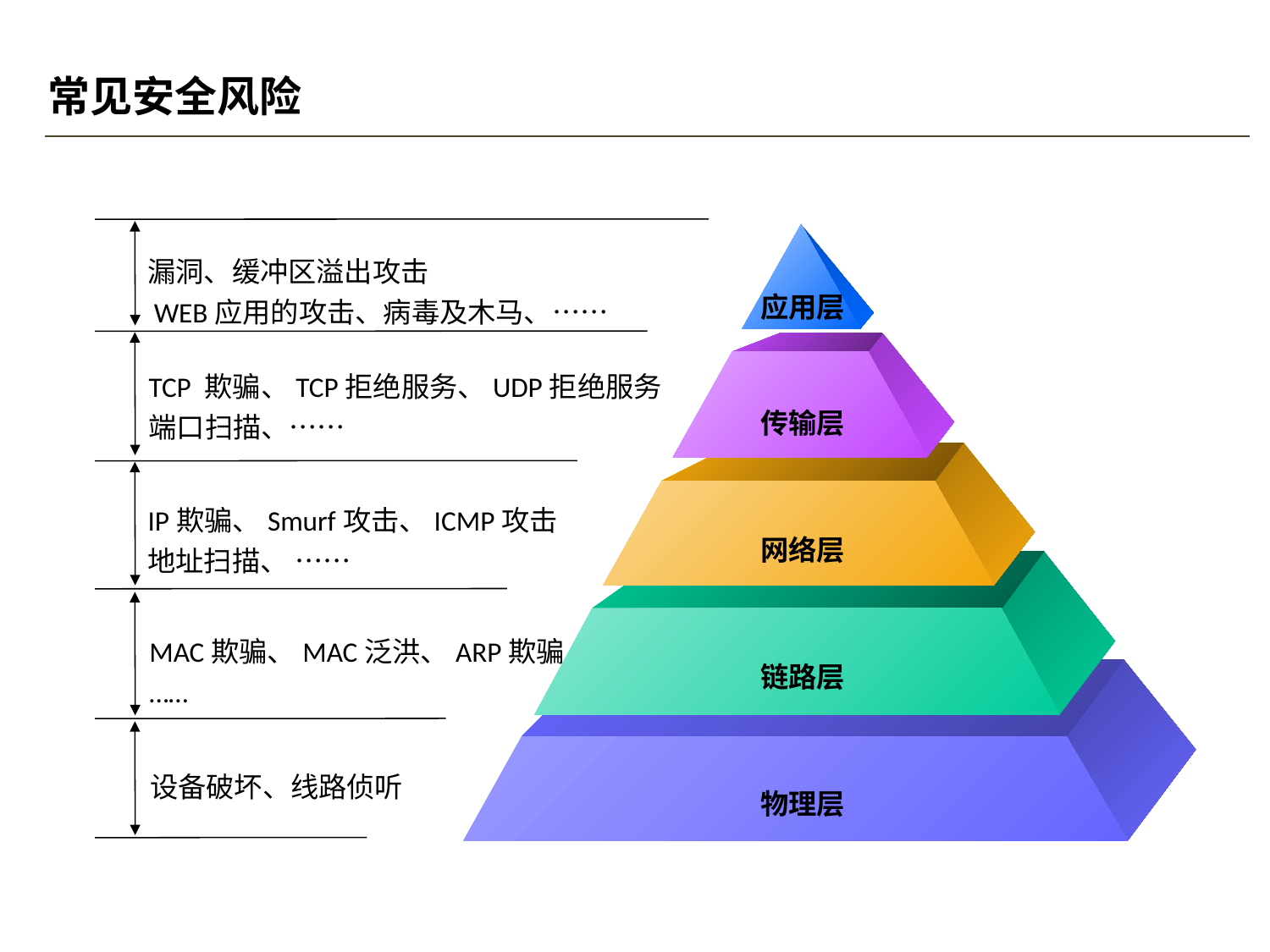

# 常见安全风险

漏洞、缓冲区溢出攻击
 WEB应用的攻击、病毒及木马、……
应用层

TCP 欺骗、TCP拒绝服务、UDP拒绝服务
端口扫描、……
传输层

IP欺骗、Smurf攻击、ICMP攻击
地址扫描、 ……
网络层

MAC欺骗、MAC泛洪、ARP欺骗
……
链路层

设备破坏、线路侦听
物理层